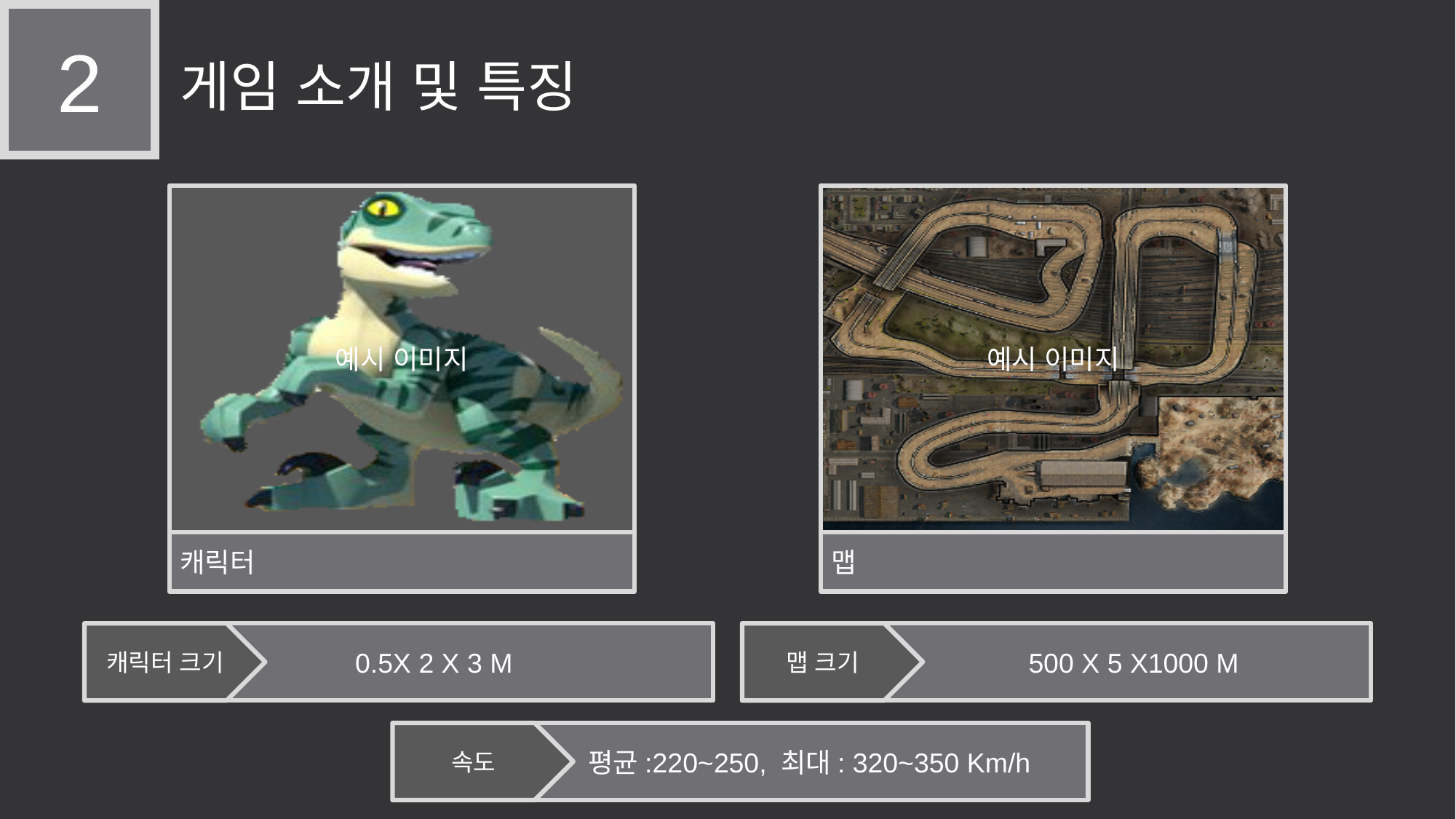

2
게임 소개 및 특징
예시 이미지
예시 이미지
캐릭터
맵
맵 크기
캐릭터 크기
0.5X 2 X 3 M
           500 X 5 X1000 M
속도
        평균:220~250, 최대: 320~350 Km/h